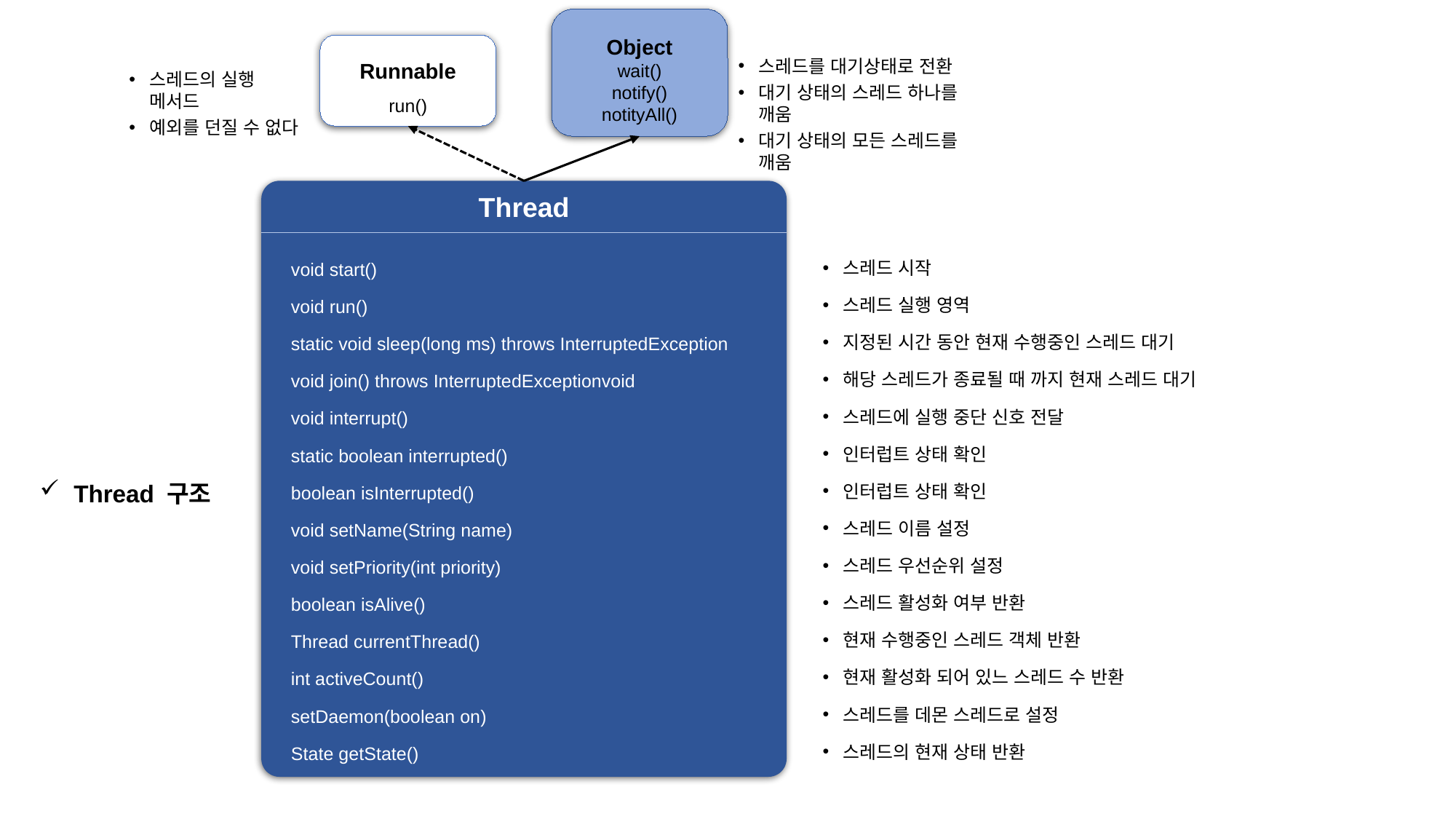

Object
wait()
notify()
notityAll()
Runnable
run()
스레드를 대기상태로 전환
대기 상태의 스레드 하나를 깨움
대기 상태의 모든 스레드를 깨움
스레드의 실행 메서드
예외를 던질 수 없다

Thread
스레드 시작
스레드 실행 영역
지정된 시간 동안 현재 수행중인 스레드 대기
해당 스레드가 종료될 때 까지 현재 스레드 대기
스레드에 실행 중단 신호 전달
인터럽트 상태 확인
인터럽트 상태 확인
스레드 이름 설정
스레드 우선순위 설정
스레드 활성화 여부 반환
현재 수행중인 스레드 객체 반환
현재 활성화 되어 있느 스레드 수 반환
스레드를 데몬 스레드로 설정
스레드의 현재 상태 반환
void start()
void run()
static void sleep(long ms) throws InterruptedException
void join() throws InterruptedExceptionvoid
void interrupt()
static boolean interrupted()
boolean isInterrupted()
void setName(String name)
void setPriority(int priority)
boolean isAlive()
Thread currentThread()
int activeCount()
setDaemon(boolean on)
State getState()
Thread 구조